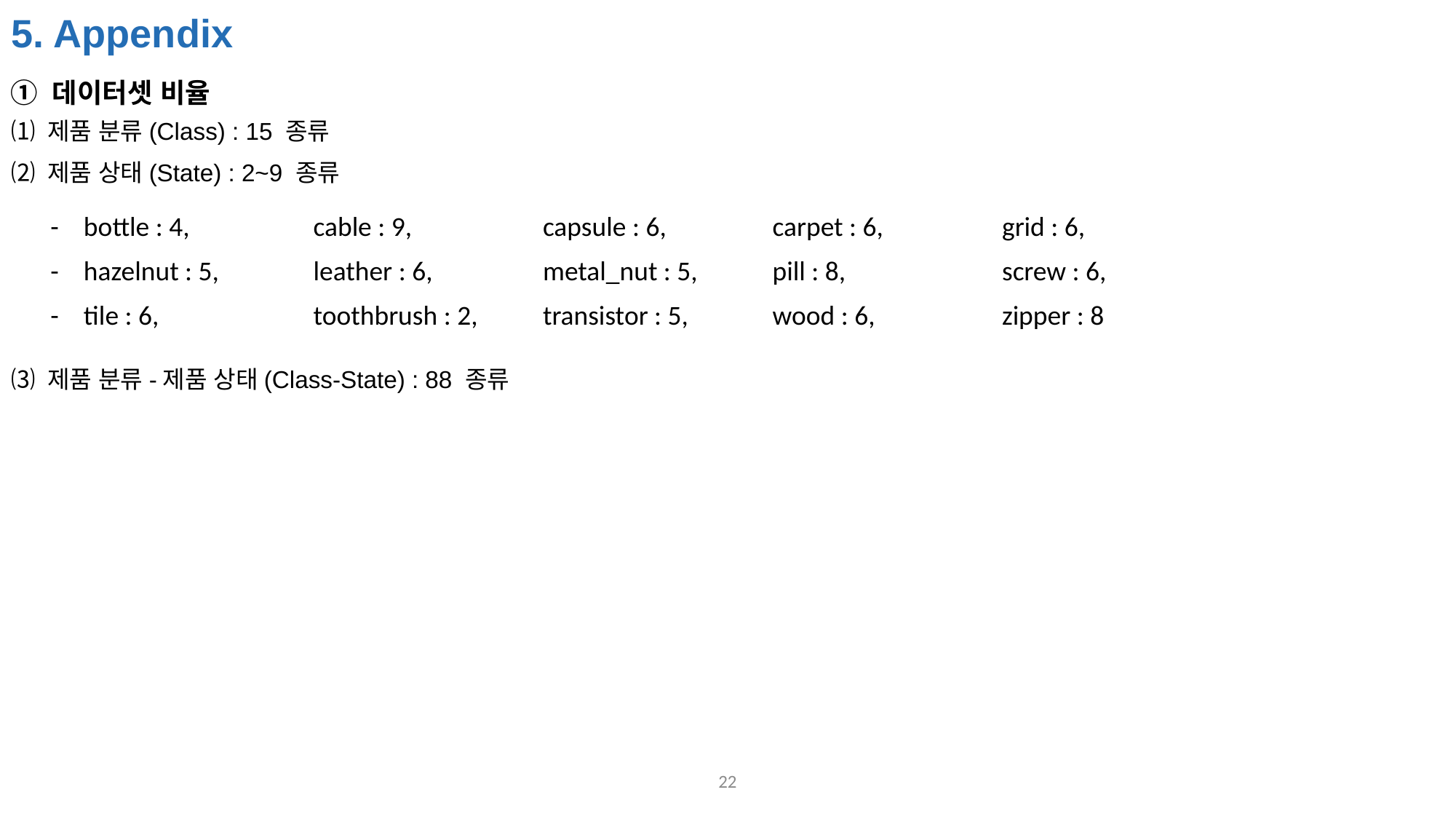

# 5. Appendix
① 데이터셋 비율
⑴ 제품 분류(Class) : 15 종류
⑵ 제품 상태(State) : 2~9 종류

⑶ 제품 분류-제품 상태(Class-State) : 88 종류
| - | bottle : 4, | cable : 9, | capsule : 6, | carpet : 6, | grid : 6, |
| --- | --- | --- | --- | --- | --- |
| - | hazelnut : 5, | leather : 6, | metal\_nut : 5, | pill : 8, | screw : 6, |
| - | tile : 6, | toothbrush : 2, | transistor : 5, | wood : 6, | zipper : 8 |
22